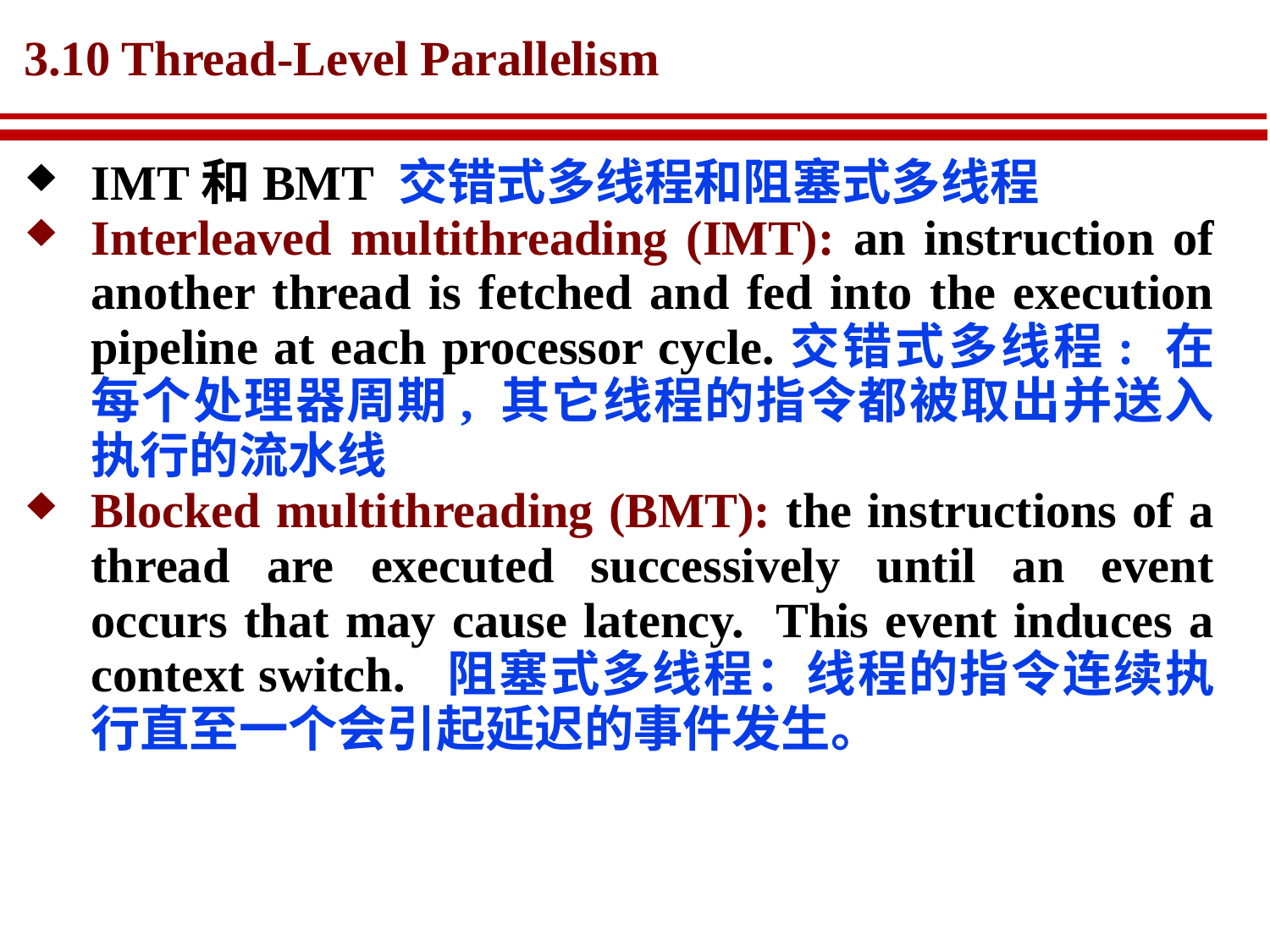

# 3.10 Thread-Level Parallelism
IMT和BMT 交错式多线程和阻塞式多线程
Interleaved multithreading (IMT): an instruction of another thread is fetched and fed into the execution pipeline at each processor cycle.交错式多线程: 在每个处理器周期, 其它线程的指令都被取出并送入执行的流水线
Blocked multithreading (BMT): the instructions of a thread are executed successively until an event occurs that may cause latency.  This event induces a context switch.  阻塞式多线程：线程的指令连续执行直至一个会引起延迟的事件发生。